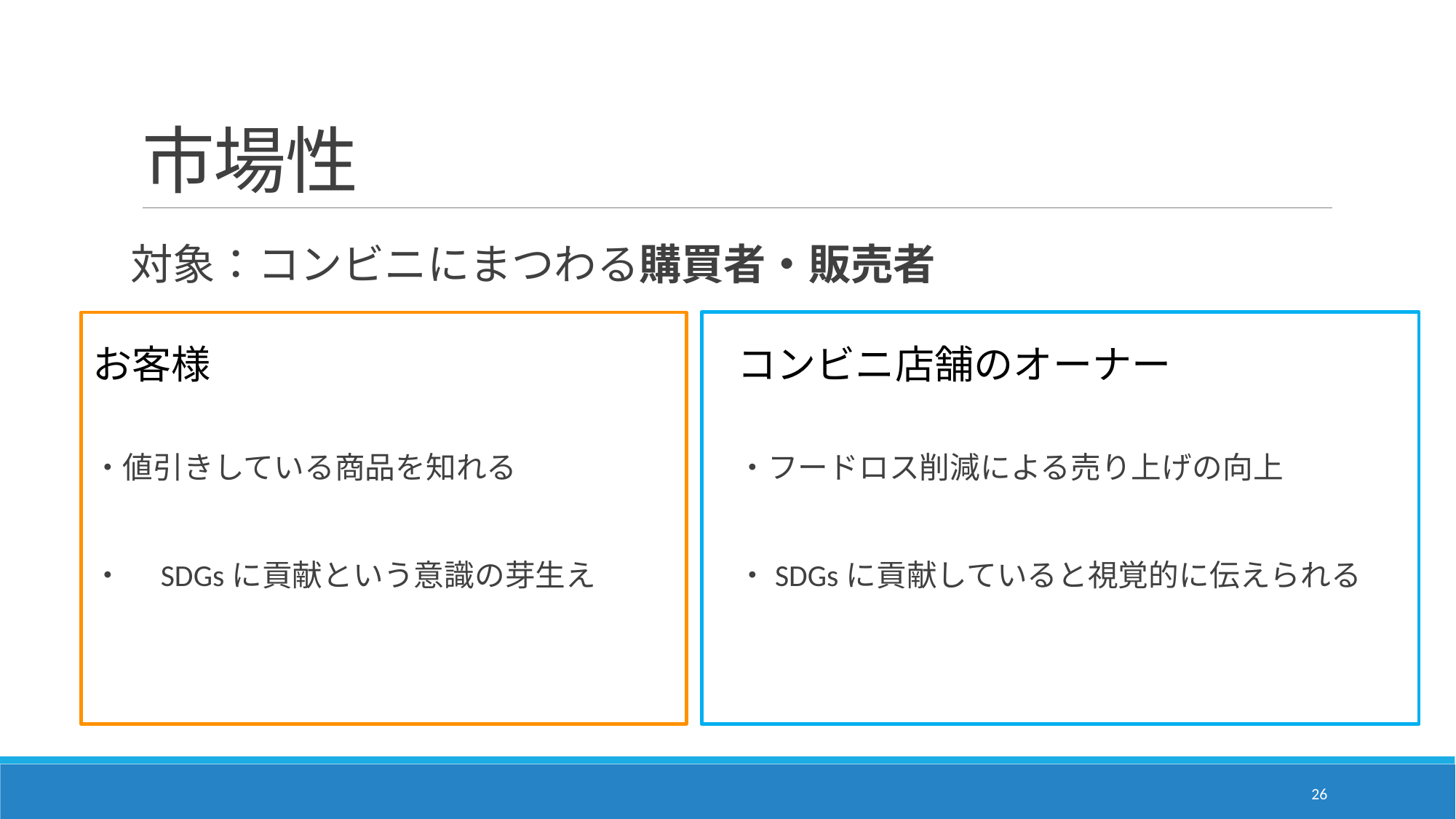

# 市場性
対象：コンビニにまつわる購買者・販売者

コンビニ店舗のオーナー

・フードロス削減による売り上げの向上

・SDGsに貢献していると視覚的に伝えられる
お客様

・値引きしている商品を知れる

・　SDGsに貢献という意識の芽生え
26